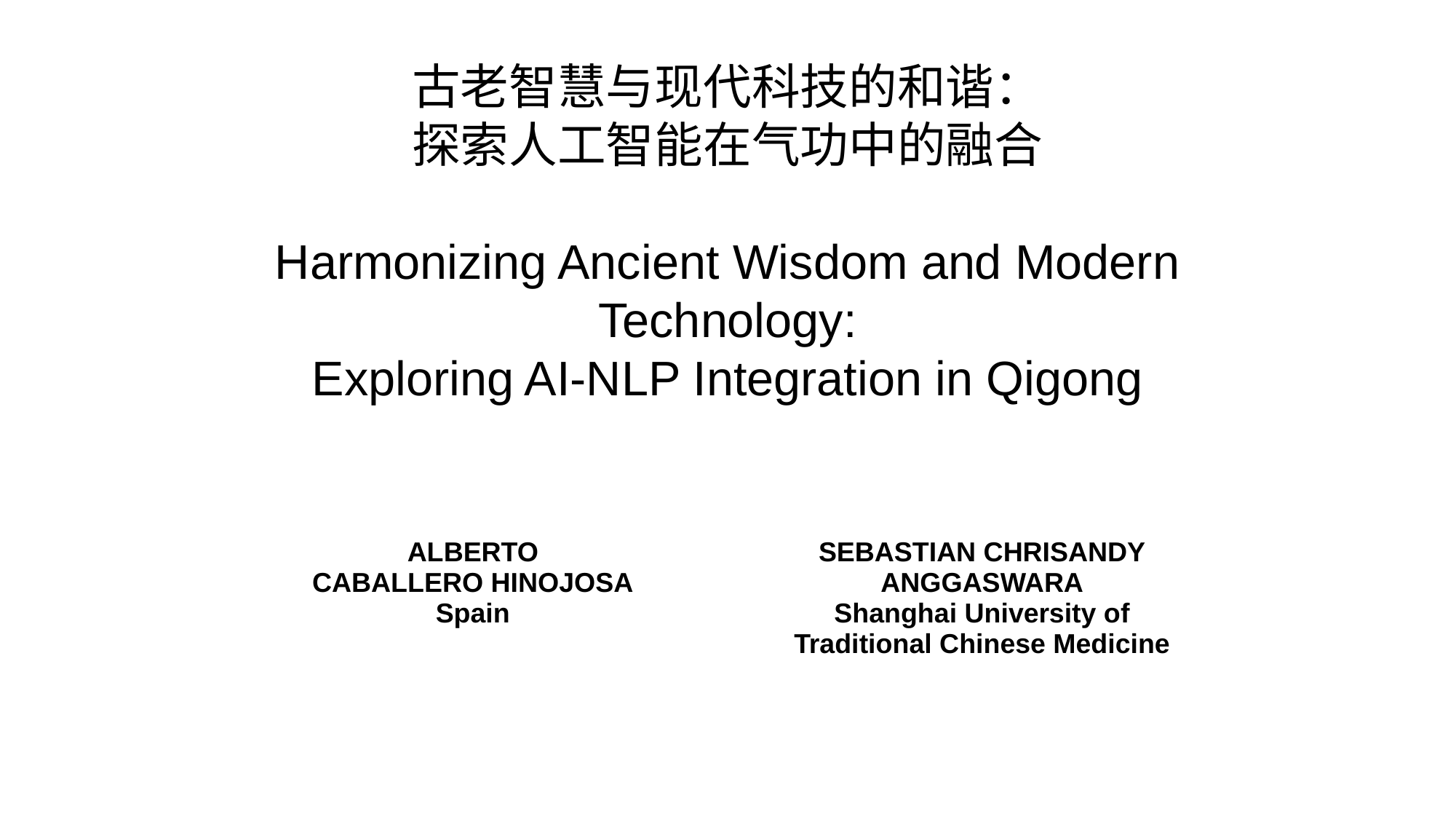

# 古老智慧与现代科技的和谐： 探索人工智能在气功中的融合 Harmonizing Ancient Wisdom and Modern Technology: Exploring AI-NLP Integration in Qigong
| ALBERTO CABALLERO HINOJOSA Spain | SEBASTIAN CHRISANDY ANGGASWARA Shanghai University of Traditional Chinese Medicine |
| --- | --- |